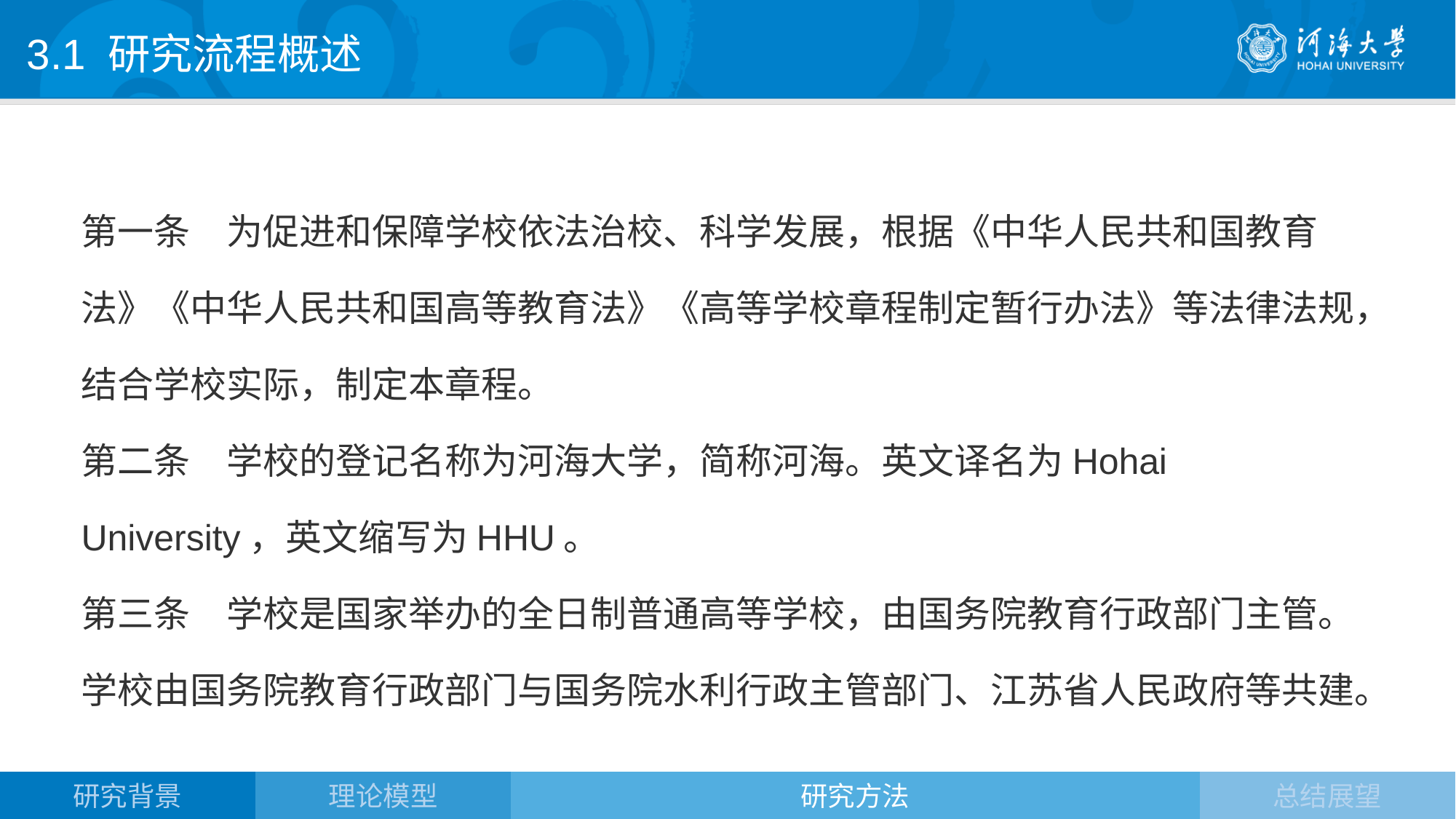

3.1 研究流程概述
第一条　为促进和保障学校依法治校、科学发展，根据《中华人民共和国教育法》《中华人民共和国高等教育法》《高等学校章程制定暂行办法》等法律法规，结合学校实际，制定本章程。
第二条　学校的登记名称为河海大学，简称河海。英文译名为Hohai University，英文缩写为HHU。
第三条　学校是国家举办的全日制普通高等学校，由国务院教育行政部门主管。
学校由国务院教育行政部门与国务院水利行政主管部门、江苏省人民政府等共建。
理论模型
研究背景
研究方法
总结展望